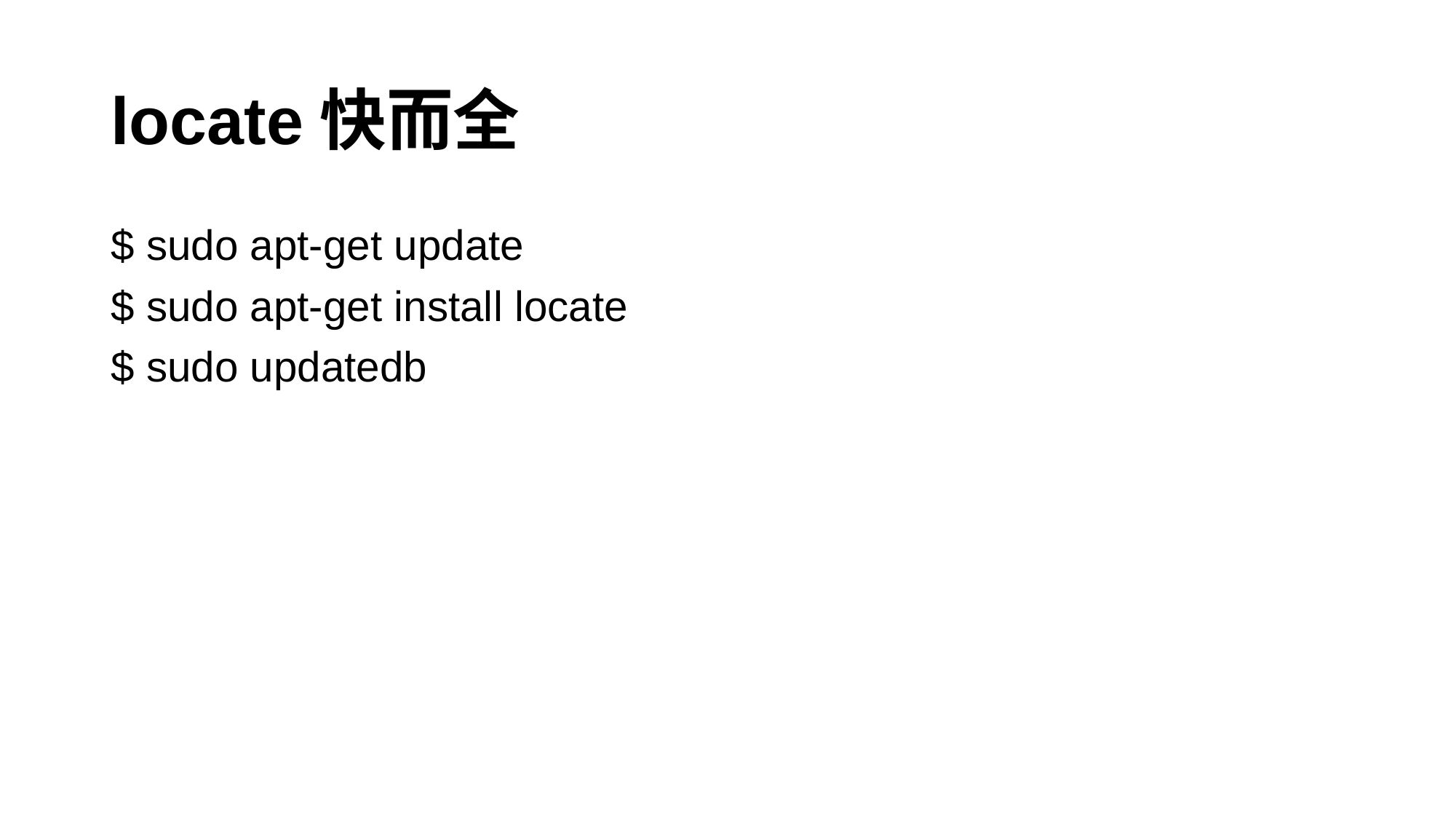

# locate快而全
$ sudo apt-get update
$ sudo apt-get install locate
$ sudo updatedb